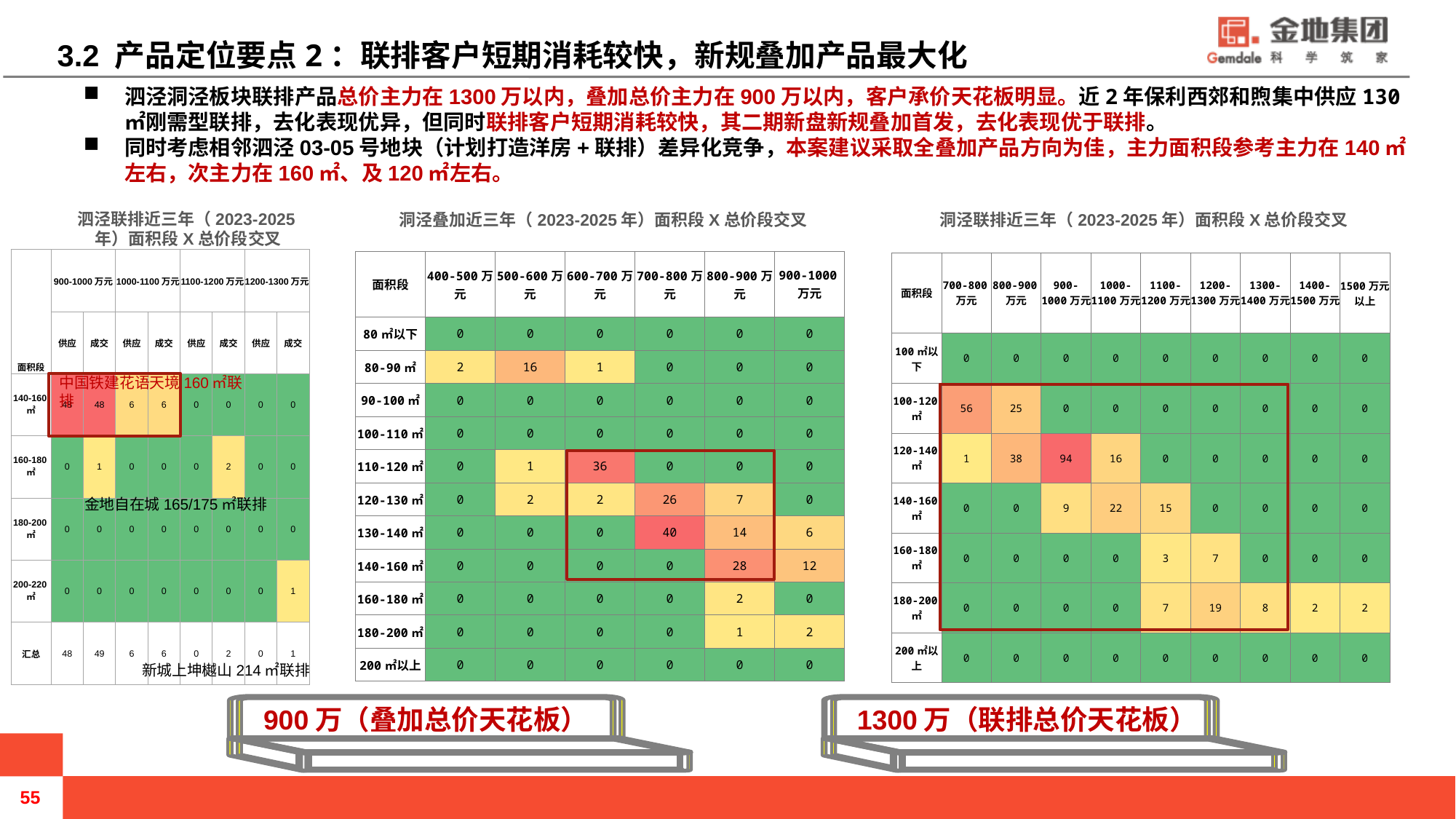

# 3.2 产品定位要点2：联排客户短期消耗较快，新规叠加产品最大化
泗泾洞泾板块联排产品总价主力在1300万以内，叠加总价主力在900万以内，客户承价天花板明显。近2年保利西郊和煦集中供应130㎡刚需型联排，去化表现优异，但同时联排客户短期消耗较快，其二期新盘新规叠加首发，去化表现优于联排。
同时考虑相邻泗泾03-05号地块（计划打造洋房+联排）差异化竞争，本案建议采取全叠加产品方向为佳，主力面积段参考主力在140㎡左右，次主力在160㎡、及120㎡左右。

泗泾联排近三年（2023-2025年）面积段X总价段交叉
洞泾叠加近三年（2023-2025年）面积段X总价段交叉
洞泾联排近三年（2023-2025年）面积段X总价段交叉
| 面积段 | 900-1000万元 |  | 1000-1100万元 |  | 1100-1200万元 |  | 1200-1300万元 |  |
| --- | --- | --- | --- | --- | --- | --- | --- | --- |
|  | 供应 | 成交 | 供应 | 成交 | 供应 | 成交 | 供应 | 成交 |
| 140-160㎡ | 48 | 48 | 6 | 6 | 0 | 0 | 0 | 0 |
| 160-180㎡ | 0 | 1 | 0 | 0 | 0 | 2 | 0 | 0 |
| 180-200㎡ | 0 | 0 | 0 | 0 | 0 | 0 | 0 | 0 |
| 200-220㎡ | 0 | 0 | 0 | 0 | 0 | 0 | 0 | 1 |
| 汇总 | 48 | 49 | 6 | 6 | 0 | 2 | 0 | 1 |
| 面积段 | 400-500万元 | 500-600万元 | 600-700万元 | 700-800万元 | 800-900万元 | 900-1000万元 |
| --- | --- | --- | --- | --- | --- | --- |
| 80㎡以下 | 0 | 0 | 0 | 0 | 0 | 0 |
| 80-90㎡ | 2 | 16 | 1 | 0 | 0 | 0 |
| 90-100㎡ | 0 | 0 | 0 | 0 | 0 | 0 |
| 100-110㎡ | 0 | 0 | 0 | 0 | 0 | 0 |
| 110-120㎡ | 0 | 1 | 36 | 0 | 0 | 0 |
| 120-130㎡ | 0 | 2 | 2 | 26 | 7 | 0 |
| 130-140㎡ | 0 | 0 | 0 | 40 | 14 | 6 |
| 140-160㎡ | 0 | 0 | 0 | 0 | 28 | 12 |
| 160-180㎡ | 0 | 0 | 0 | 0 | 2 | 0 |
| 180-200㎡ | 0 | 0 | 0 | 0 | 1 | 2 |
| 200㎡以上 | 0 | 0 | 0 | 0 | 0 | 0 |
| 面积段 | 700-800万元 | 800-900万元 | 900-1000万元 | 1000-1100万元 | 1100-1200万元 | 1200-1300万元 | 1300-1400万元 | 1400-1500万元 | 1500万元以上 |
| --- | --- | --- | --- | --- | --- | --- | --- | --- | --- |
| 100㎡以下 | 0 | 0 | 0 | 0 | 0 | 0 | 0 | 0 | 0 |
| 100-120㎡ | 56 | 25 | 0 | 0 | 0 | 0 | 0 | 0 | 0 |
| 120-140㎡ | 1 | 38 | 94 | 16 | 0 | 0 | 0 | 0 | 0 |
| 140-160㎡ | 0 | 0 | 9 | 22 | 15 | 0 | 0 | 0 | 0 |
| 160-180㎡ | 0 | 0 | 0 | 0 | 3 | 7 | 0 | 0 | 0 |
| 180-200㎡ | 0 | 0 | 0 | 0 | 7 | 19 | 8 | 2 | 2 |
| 200㎡以上 | 0 | 0 | 0 | 0 | 0 | 0 | 0 | 0 | 0 |
中国铁建花语天境160㎡联排

金地自在城165/175㎡联排
新城上坤樾山214㎡联排

900万（叠加总价天花板）
1300万（联排总价天花板）